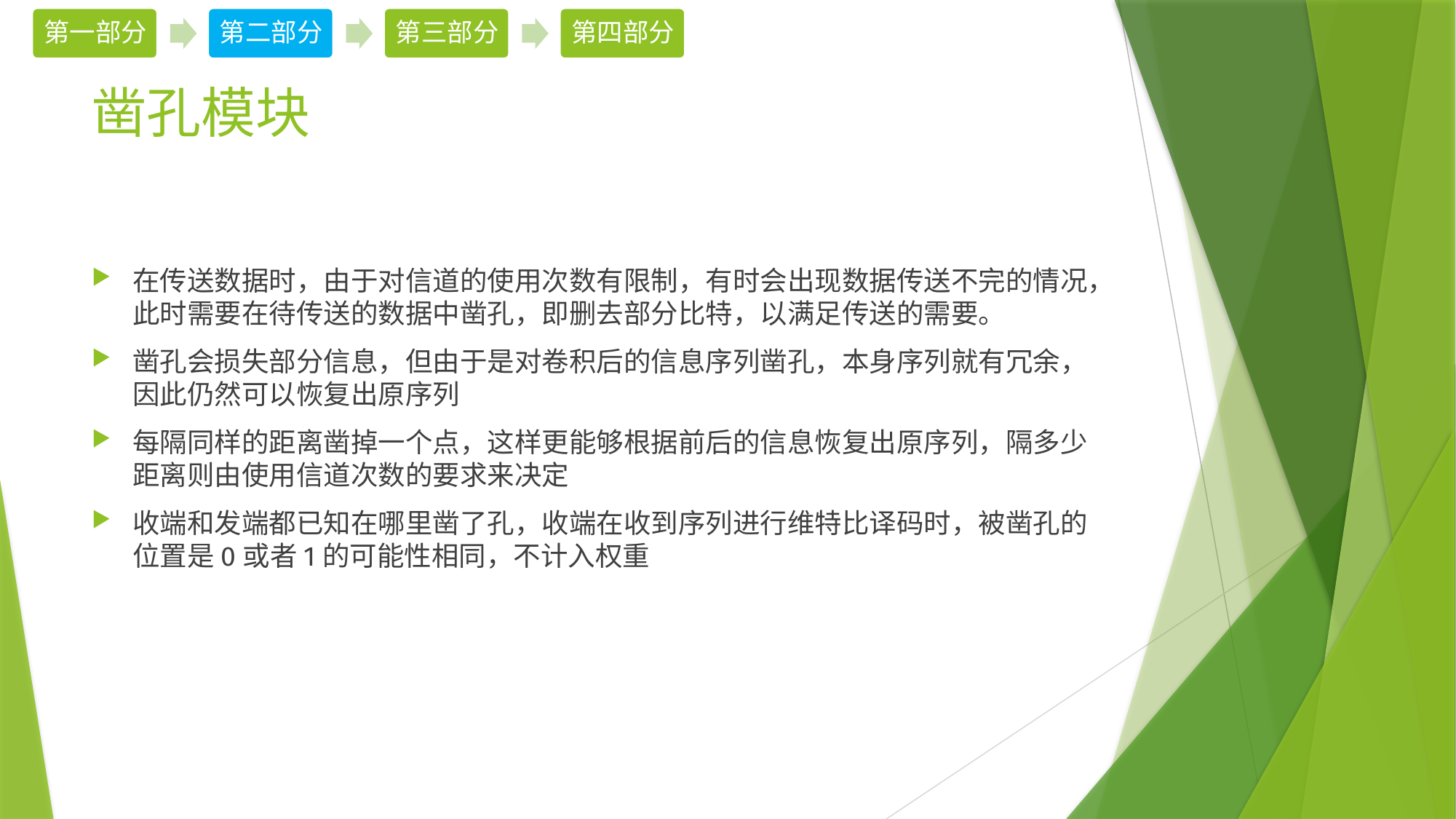

第一部分

第二部分

第三部分

第四部分
# 凿孔模块
在传送数据时，由于对信道的使用次数有限制，有时会出现数据传送不完的情况，此时需要在待传送的数据中凿孔，即删去部分比特，以满足传送的需要。
凿孔会损失部分信息，但由于是对卷积后的信息序列凿孔，本身序列就有冗余，因此仍然可以恢复出原序列
每隔同样的距离凿掉一个点，这样更能够根据前后的信息恢复出原序列，隔多少距离则由使用信道次数的要求来决定
收端和发端都已知在哪里凿了孔，收端在收到序列进行维特比译码时，被凿孔的位置是0或者1的可能性相同，不计入权重